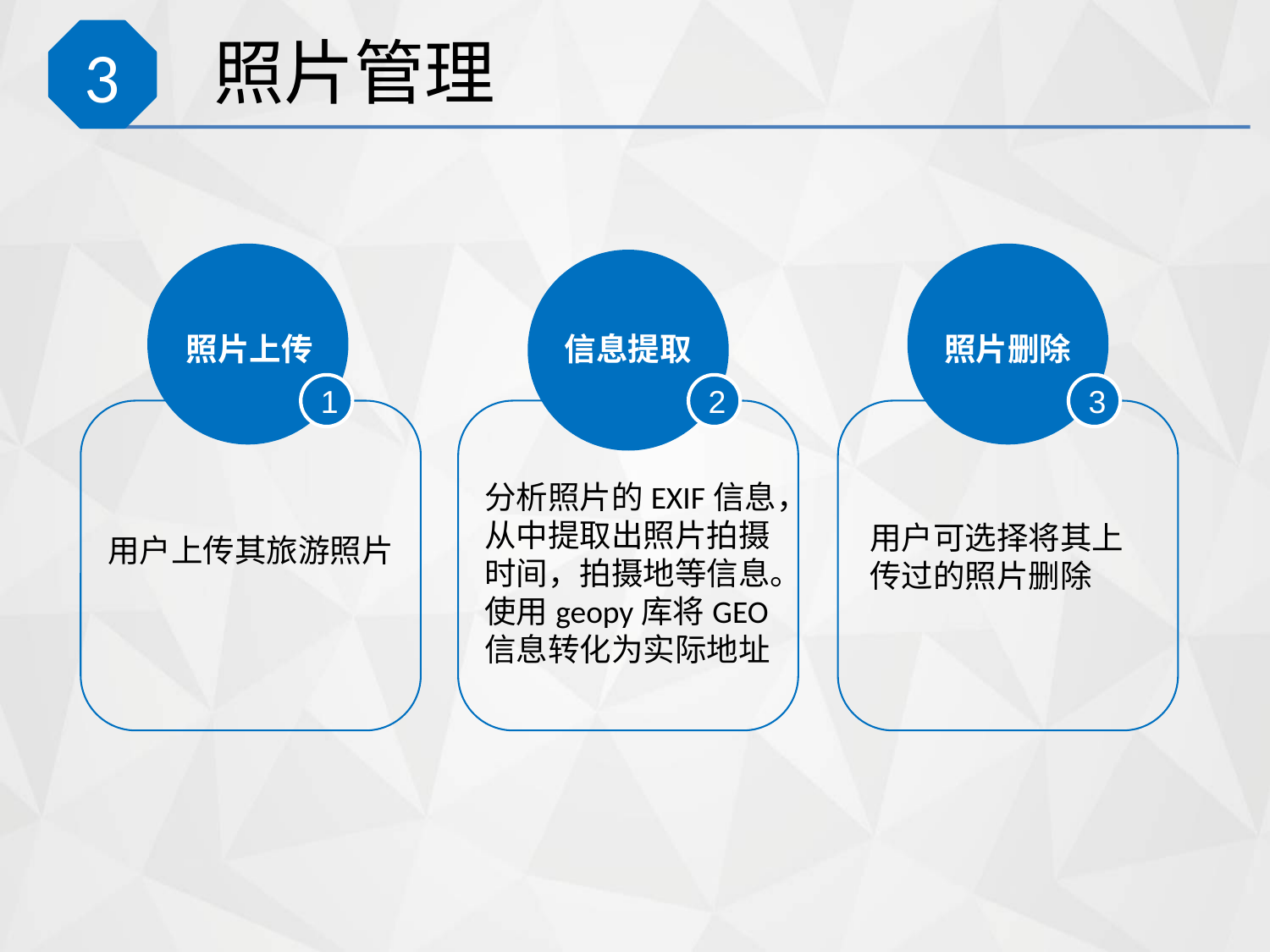

# 照片管理
3

照片上传
信息提取
照片删除
1
2
3

分析照片的EXIF信息，从中提取出照片拍摄时间，拍摄地等信息。
使用geopy库将GEO信息转化为实际地址
用户可选择将其上传过的照片删除
用户上传其旅游照片